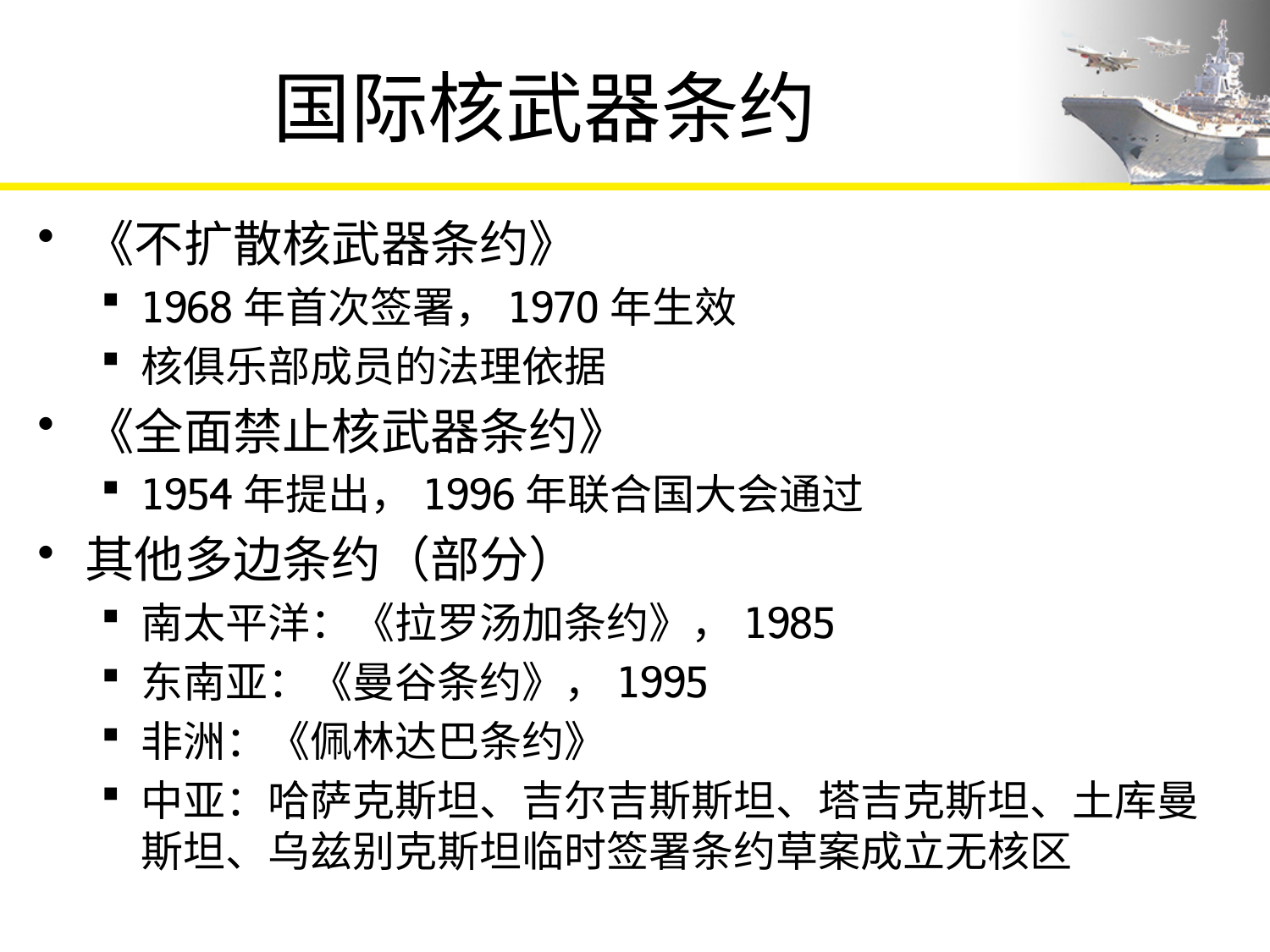

# 国际核武器条约
《不扩散核武器条约》
1968年首次签署，1970年生效
核俱乐部成员的法理依据
《全面禁止核武器条约》
1954年提出，1996年联合国大会通过
其他多边条约（部分）
南太平洋：《拉罗汤加条约》，1985
东南亚：《曼谷条约》，1995
非洲：《佩林达巴条约》
中亚：哈萨克斯坦、吉尔吉斯斯坦、塔吉克斯坦、土库曼斯坦、乌兹别克斯坦临时签署条约草案成立无核区